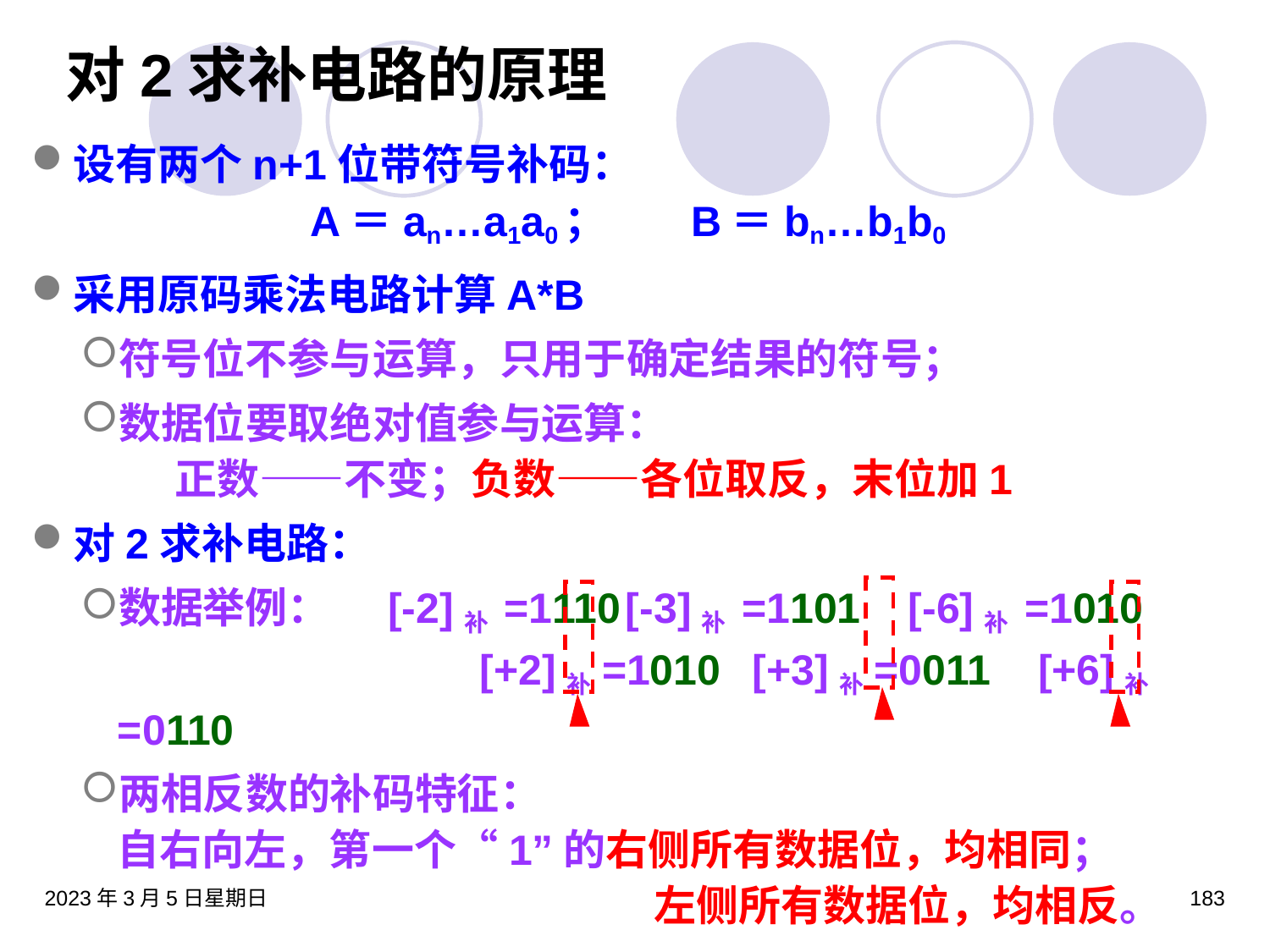

# 对2求补电路的原理
设有两个n+1位带符号补码：
		A＝an…a1a0	；	B＝bn…b1b0
采用原码乘法电路计算A*B
符号位不参与运算，只用于确定结果的符号；
数据位要取绝对值参与运算：
      正数——不变；负数——各位取反，末位加1
对2求补电路：
数据举例：     [-2]补 =1110	[-3]补 =1101    [-6]补 =1010
	                   [+2]补=1010	[+3]补=0011    [+6]补=0110
两相反数的补码特征：
自右向左，第一个“1”的右侧所有数据位，均相同；
				   左侧所有数据位，均相反。

2023年3月5日星期日
183